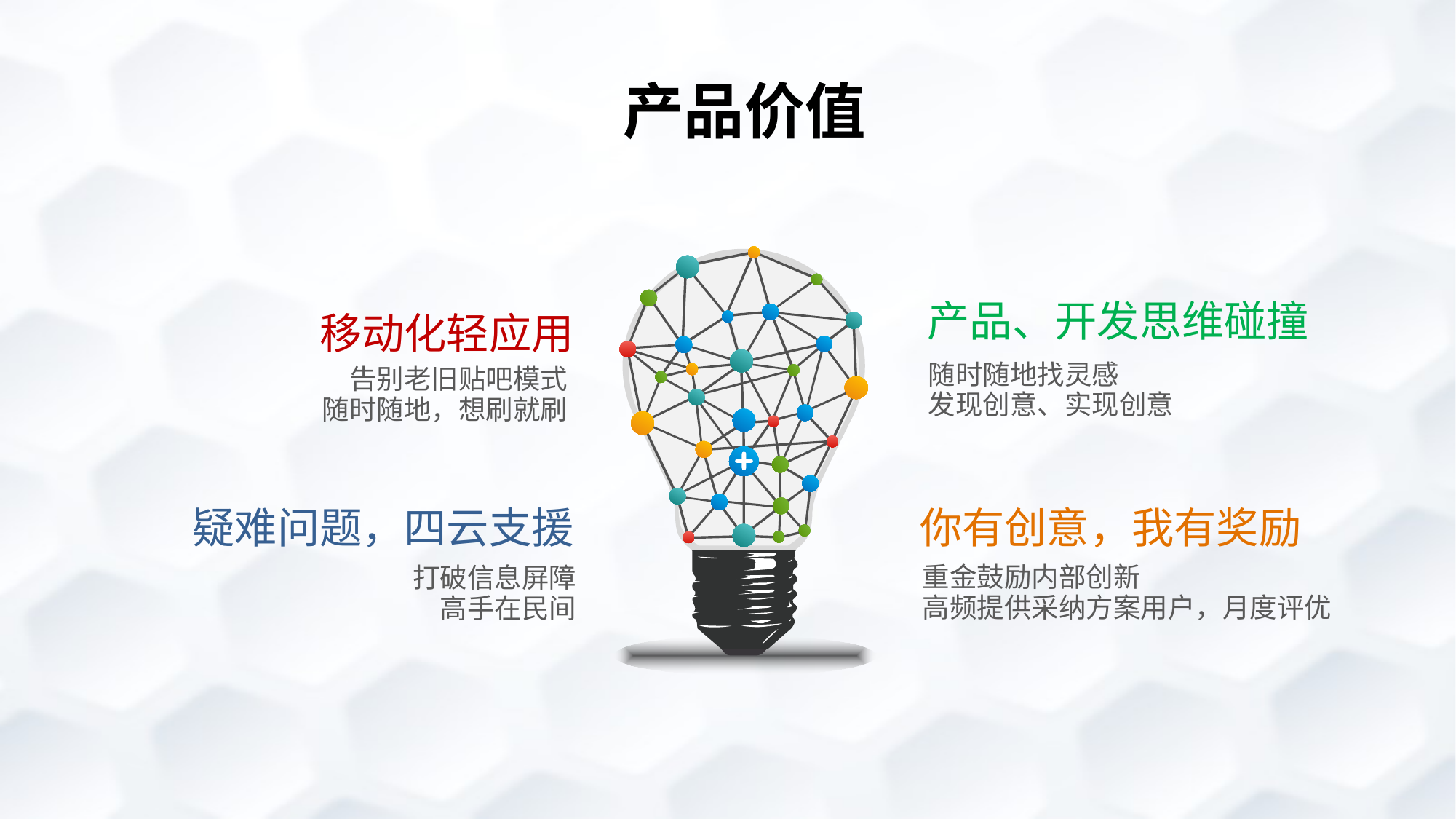

产品价值

产品、开发思维碰撞
移动化轻应用
随时随地找灵感
发现创意、实现创意
告别老旧贴吧模式
随时随地，想刷就刷
疑难问题，四云支援
你有创意，我有奖励
重金鼓励内部创新
高频提供采纳方案用户，月度评优
打破信息屏障
高手在民间